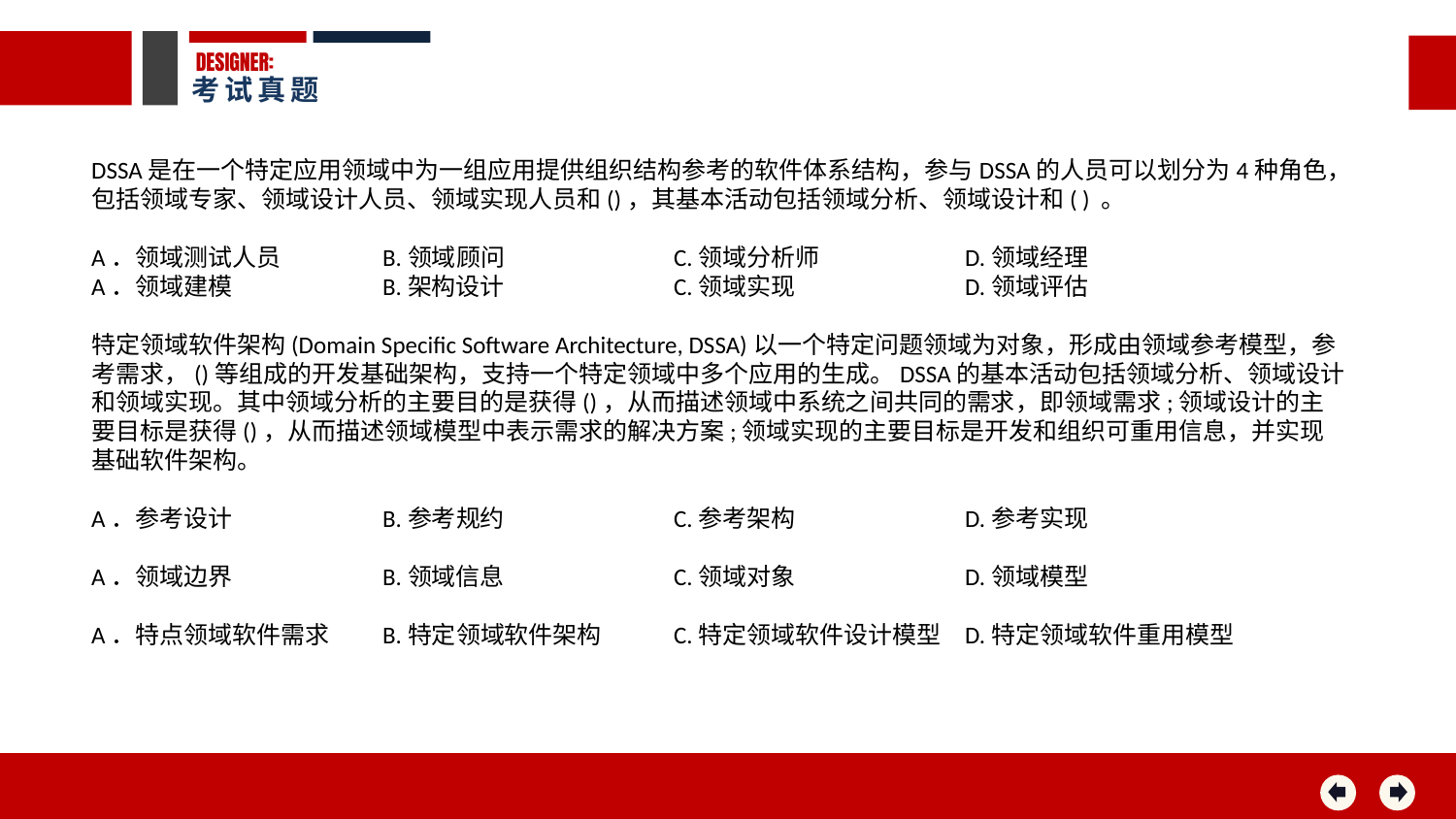

DESIGNER:
考试真题
DSSA是在一个特定应用领域中为一组应用提供组织结构参考的软件体系结构，参与DSSA的人员可以划分为4种角色，包括领域专家、领域设计人员、领域实现人员和()，其基本活动包括领域分析、领域设计和( ) 。

A．领域测试人员   	B.领域顾问   		C.领域分析师       	D.领域经理
A．领域建模        	B.架构设计       	C.领域实现            	D.领域评估

特定领域软件架构(Domain Specific Software Architecture, DSSA)以一个特定问题领域为对象，形成由领域参考模型，参考需求，()等组成的开发基础架构，支持一个特定领域中多个应用的生成。DSSA的基本活动包括领域分析、领域设计和领域实现。其中领域分析的主要目的是获得()，从而描述领域中系统之间共同的需求，即领域需求;领域设计的主要目标是获得()，从而描述领域模型中表示需求的解决方案;领域实现的主要目标是开发和组织可重用信息，并实现基础软件架构。

A．参考设计   	B.参考规约   		C.参考架构   		D.参考实现

A．领域边界		B.领域信息   		C.领域对象		D.领域模型

A．特点领域软件需求	B.特定领域软件架构   	C.特定领域软件设计模型	D.特定领域软件重用模型